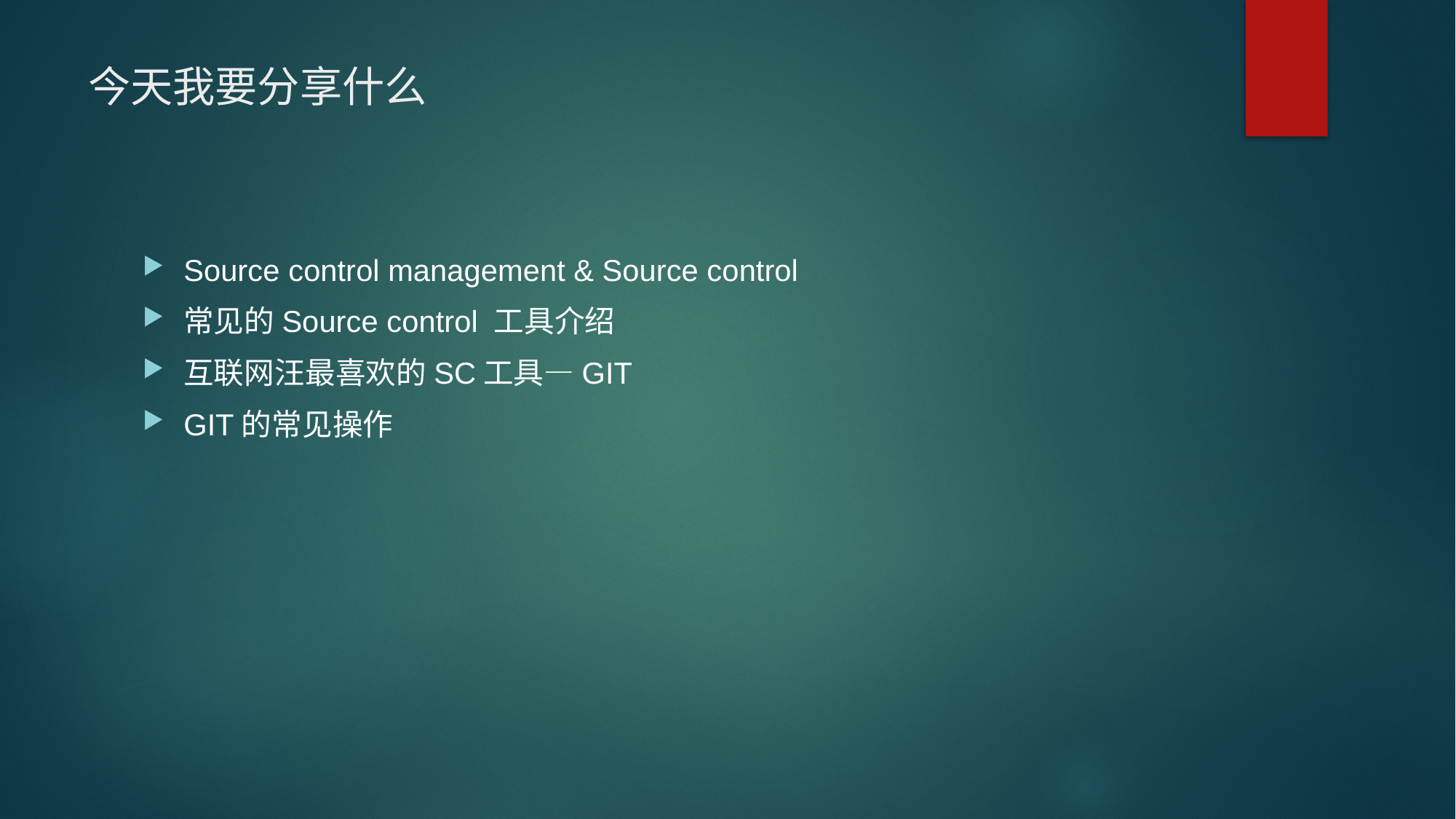

# 今天我要分享什么
Source control management & Source control
常见的Source control 工具介绍
互联网汪最喜欢的SC工具—GIT
GIT的常见操作